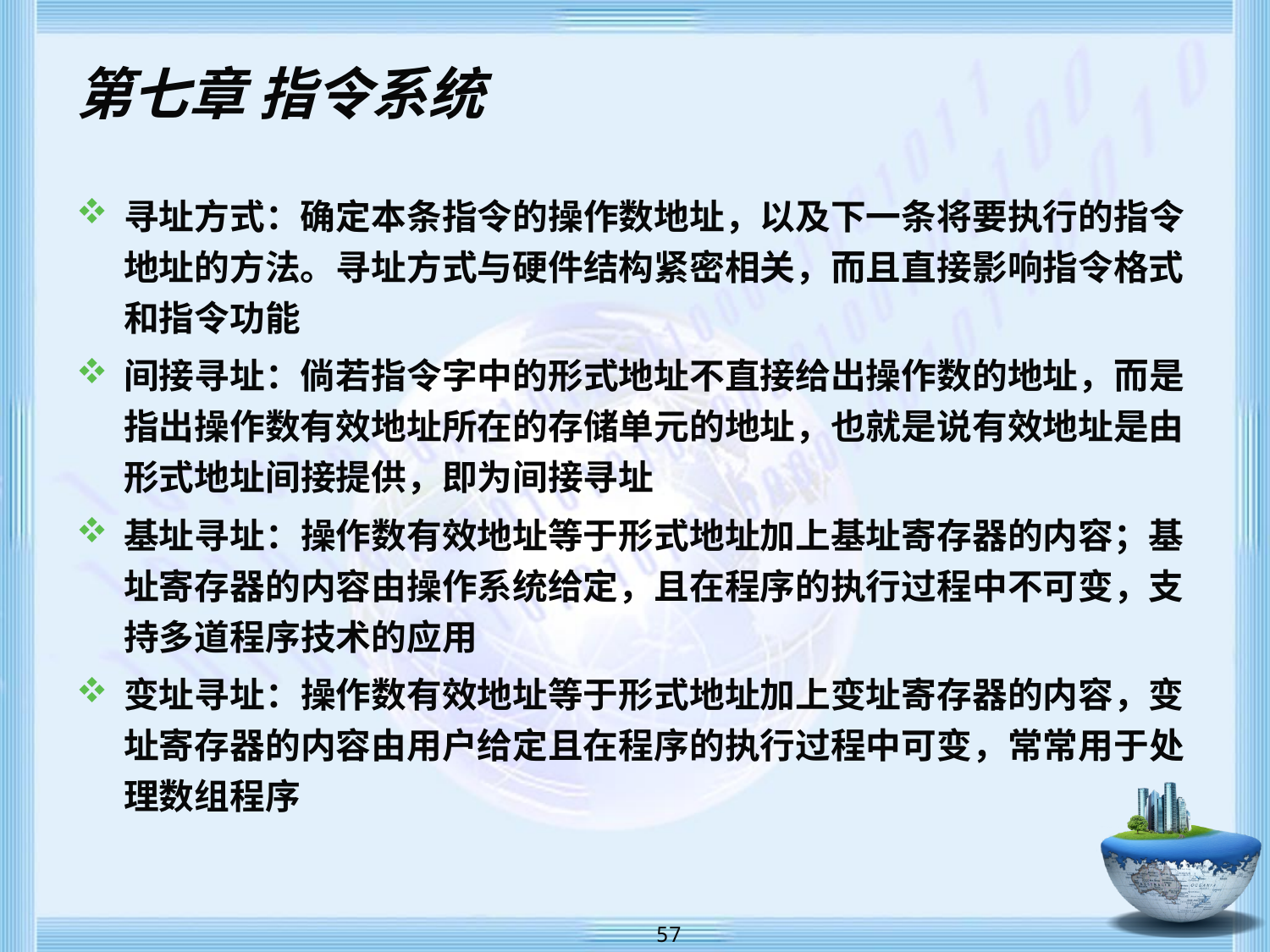

# 第七章 指令系统
寻址方式：确定本条指令的操作数地址，以及下一条将要执行的指令地址的方法。寻址方式与硬件结构紧密相关，而且直接影响指令格式和指令功能
间接寻址：倘若指令字中的形式地址不直接给出操作数的地址，而是指出操作数有效地址所在的存储单元的地址，也就是说有效地址是由形式地址间接提供，即为间接寻址
基址寻址：操作数有效地址等于形式地址加上基址寄存器的内容；基址寄存器的内容由操作系统给定，且在程序的执行过程中不可变，支持多道程序技术的应用
变址寻址：操作数有效地址等于形式地址加上变址寄存器的内容，变址寄存器的内容由用户给定且在程序的执行过程中可变，常常用于处理数组程序
    57